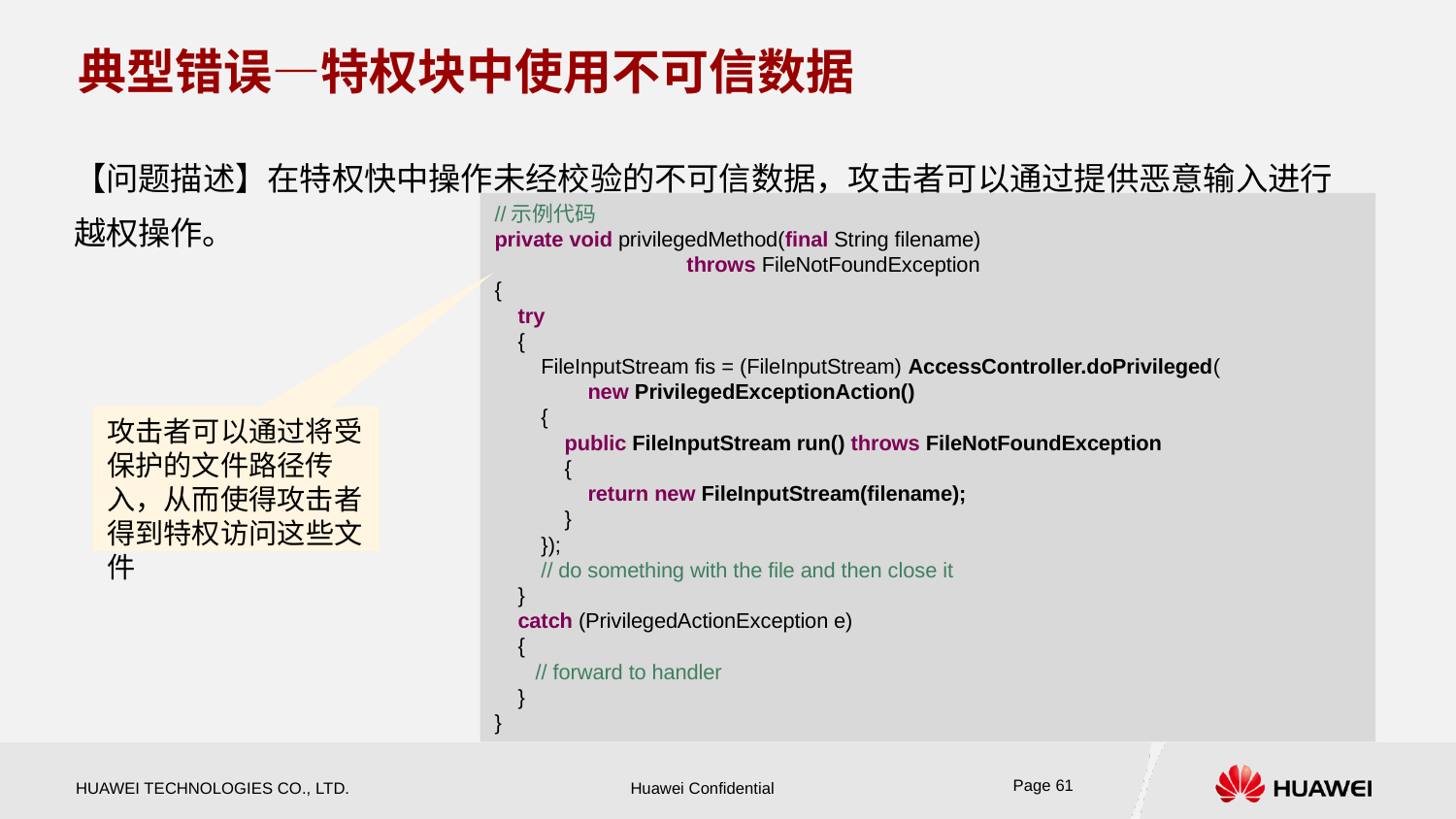

# 典型错误—特权块中使用不可信数据
【问题描述】在特权快中操作未经校验的不可信数据，攻击者可以通过提供恶意输入进行越权操作。
//示例代码
private void privilegedMethod(final String filename)
                                 throws FileNotFoundException
{
    try
    {
        FileInputStream fis = (FileInputStream) AccessController.doPrivileged(
                new PrivilegedExceptionAction()
        {
            public FileInputStream run() throws FileNotFoundException
            {
                return new FileInputStream(filename);
            }
        });
        // do something with the file and then close it
    }
    catch (PrivilegedActionException e)
    {
       // forward to handler
    }
}
攻击者可以通过将受保护的文件路径传入，从而使得攻击者得到特权访问这些文件